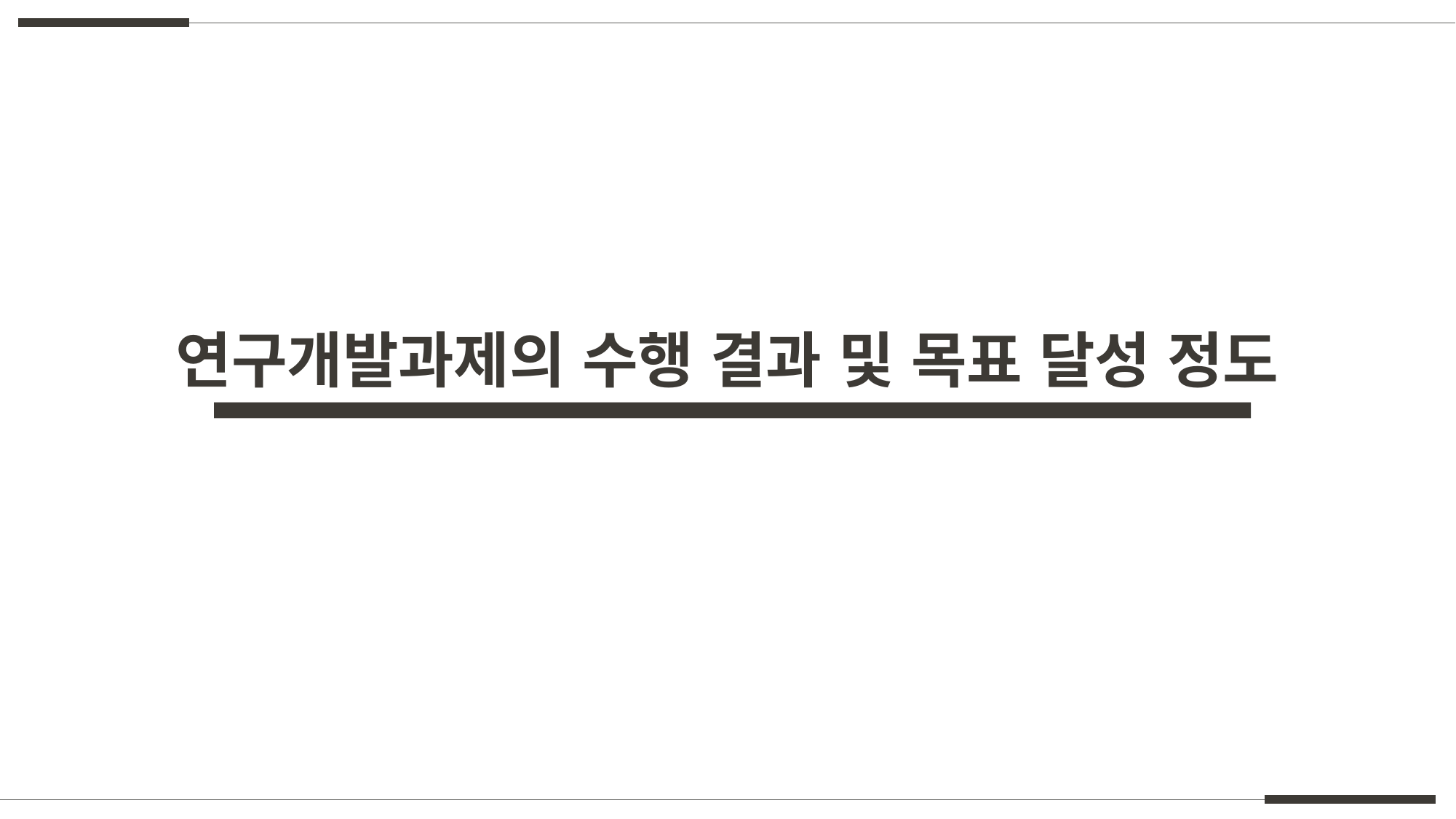

연구개발과제의 수행 결과 및 목표 달성 정도